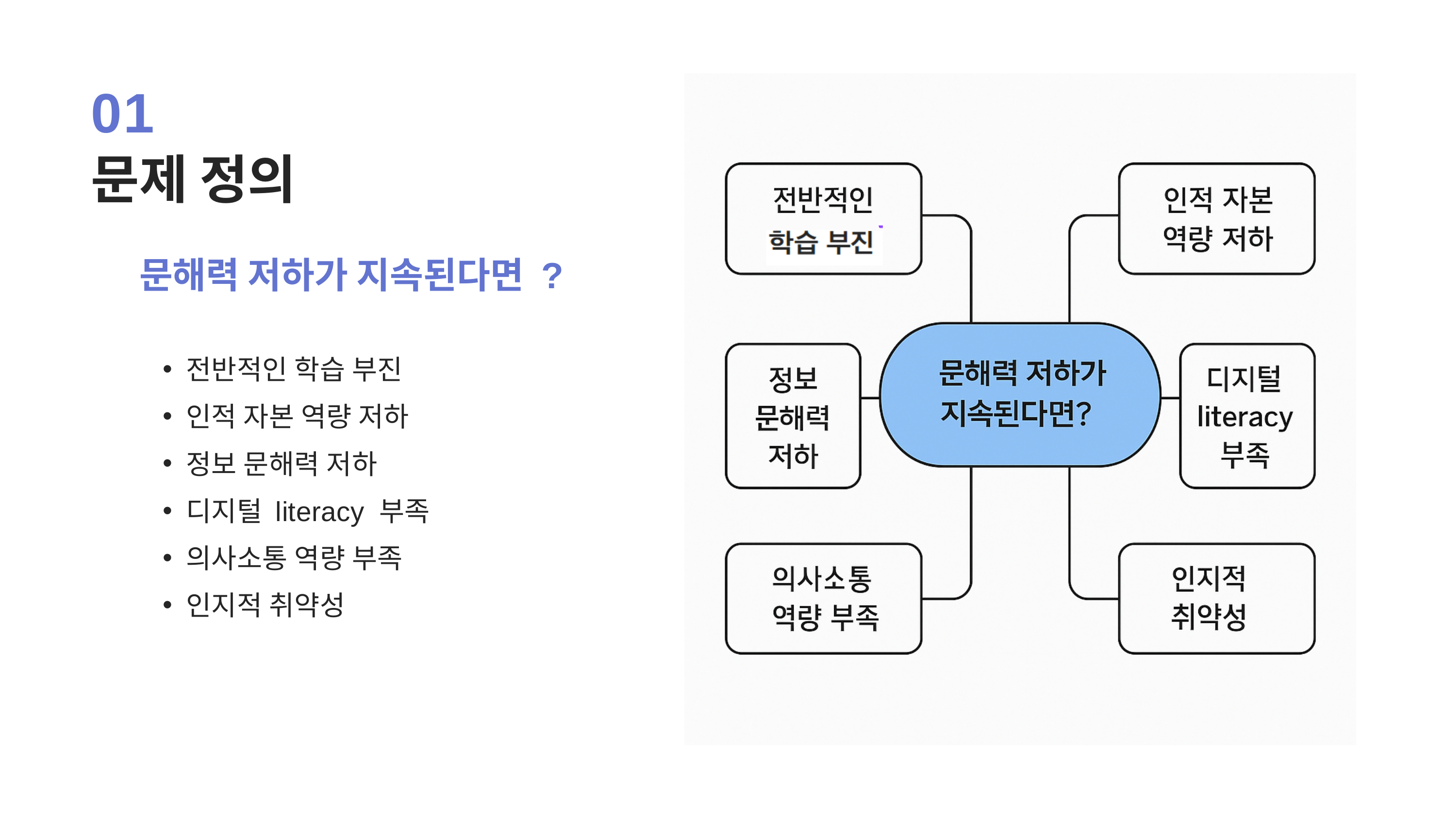

01

문제 정의

문해력 저하가 지속된다면 ?
전반적인 학습 부진
인적 자본 역량 저하
정보 문해력 저하
디지털 literacy 부족
의사소통 역량 부족
인지적 취약성